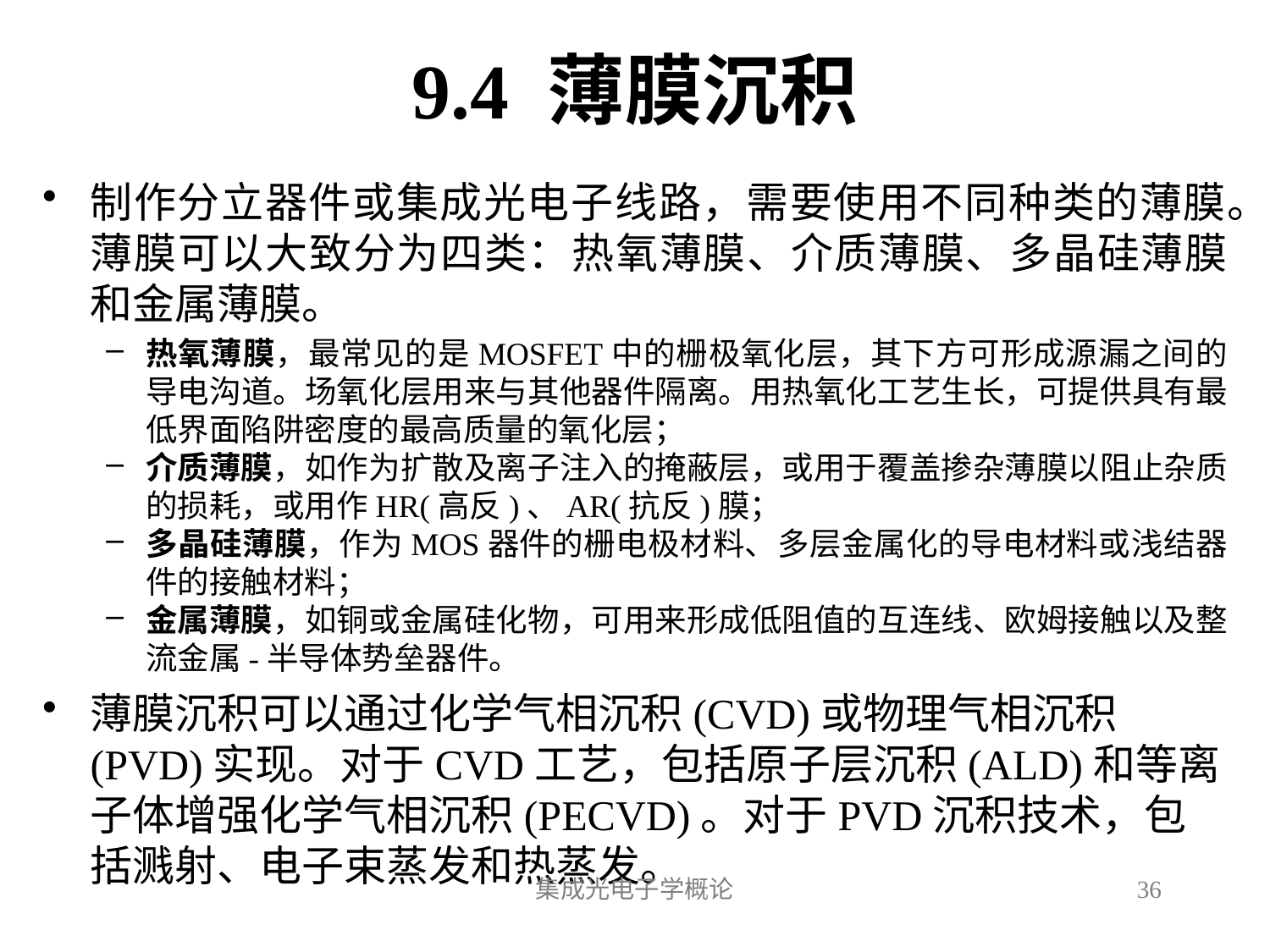

# 9.4 薄膜沉积
制作分立器件或集成光电子线路，需要使用不同种类的薄膜。薄膜可以大致分为四类：热氧薄膜、介质薄膜、多晶硅薄膜和金属薄膜。
热氧薄膜，最常见的是MOSFET中的栅极氧化层，其下方可形成源漏之间的导电沟道。场氧化层用来与其他器件隔离。用热氧化工艺生长，可提供具有最低界面陷阱密度的最高质量的氧化层；
介质薄膜，如作为扩散及离子注入的掩蔽层，或用于覆盖掺杂薄膜以阻止杂质的损耗，或用作HR(高反)、AR(抗反)膜；
多晶硅薄膜，作为MOS器件的栅电极材料、多层金属化的导电材料或浅结器件的接触材料；
金属薄膜，如铜或金属硅化物，可用来形成低阻值的互连线、欧姆接触以及整流金属-半导体势垒器件。
薄膜沉积可以通过化学气相沉积(CVD)或物理气相沉积(PVD)实现。对于CVD工艺，包括原子层沉积(ALD)和等离子体增强化学气相沉积(PECVD)。对于PVD沉积技术，包括溅射、电子束蒸发和热蒸发。
集成光电子学概论
36